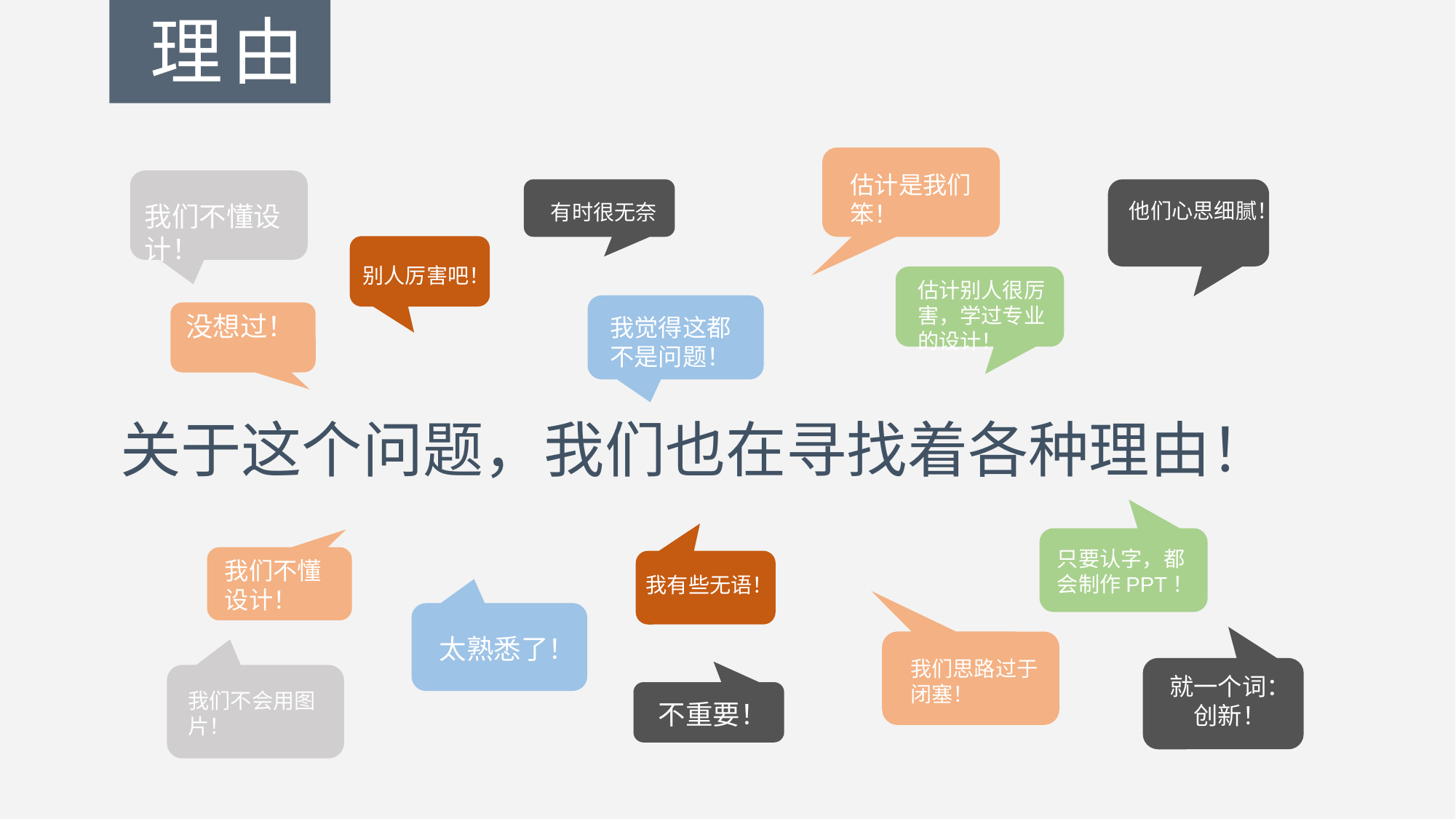

理由

估计是我们笨！

我们不懂设计！

有时很无奈

他们心思细腻！

别人厉害吧！

估计别人很厉害，学过专业的设计！

我觉得这都不是问题！

没想过！
关于这个问题，我们也在寻找着各种理由！

只要认字，都会制作PPT！

我们不懂设计！

我有些无语！

太熟悉了！

我们思路过于闭塞！

就一个词：
创新！

我们不会用图片！

不重要！